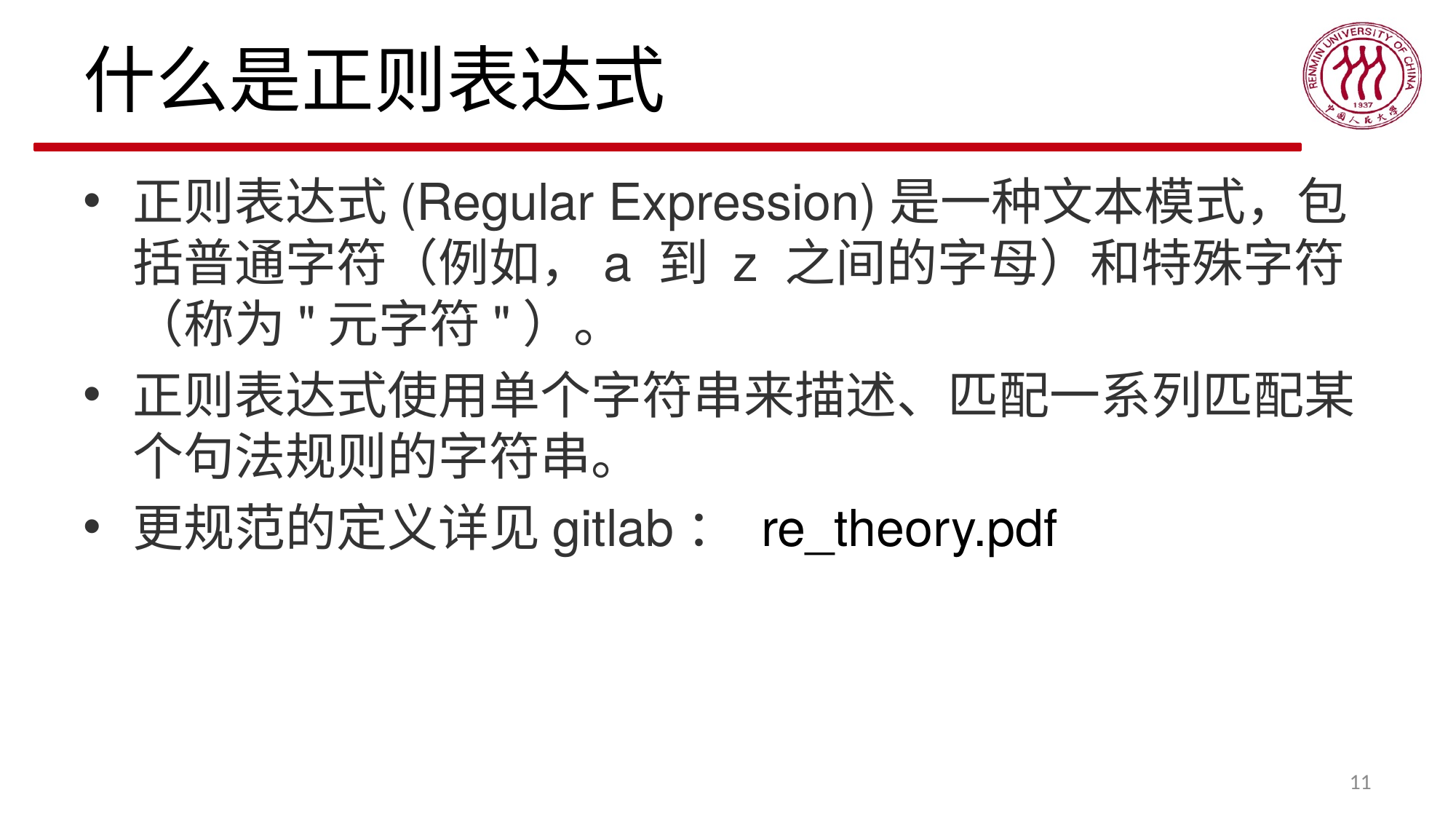

# 什么是正则表达式
正则表达式(Regular Expression)是一种文本模式，包括普通字符（例如，a 到 z 之间的字母）和特殊字符（称为"元字符"）。
正则表达式使用单个字符串来描述、匹配一系列匹配某个句法规则的字符串。
更规范的定义详见gitlab： re_theory.pdf

11